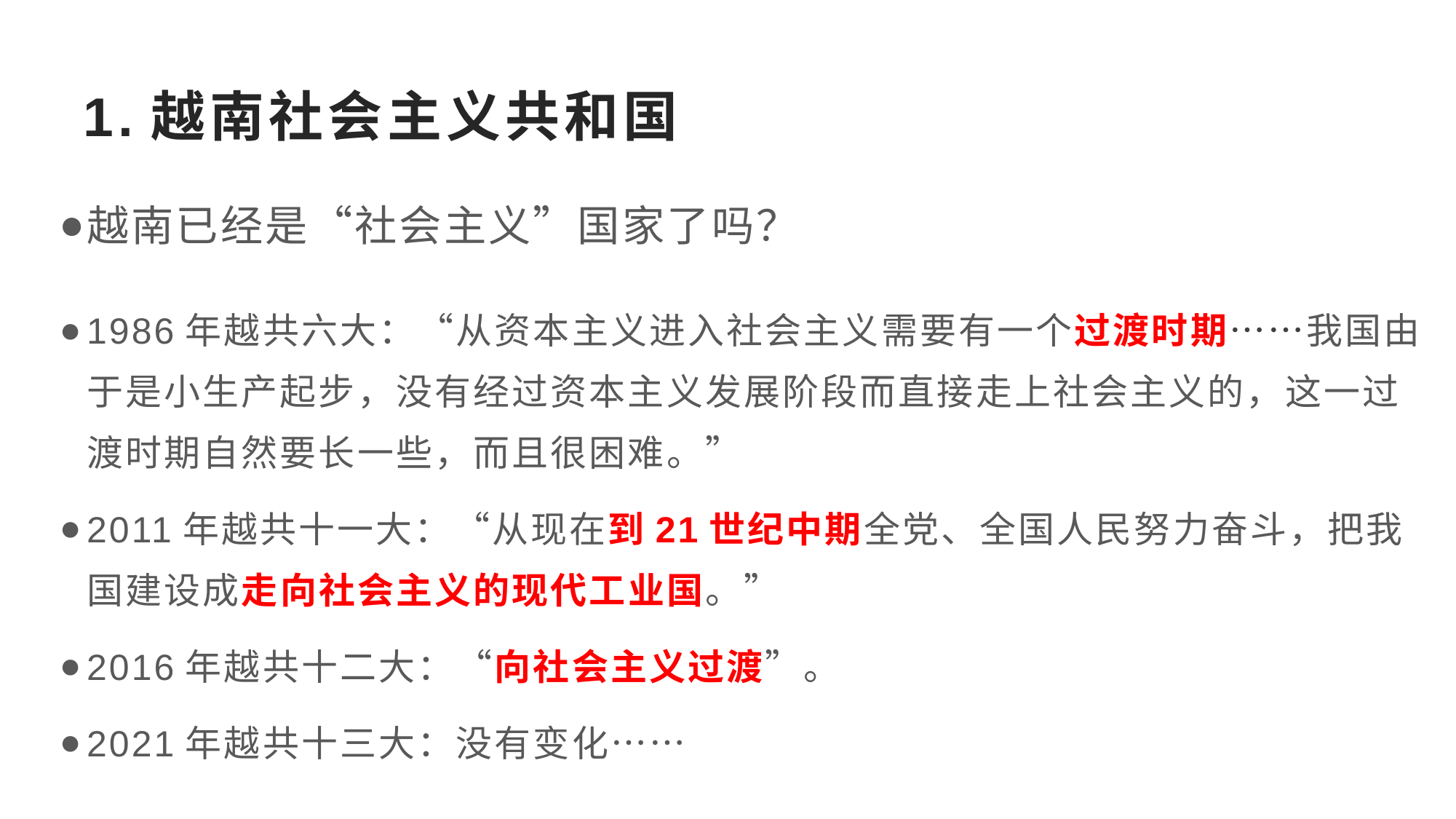

# 1.越南社会主义共和国
越南已经是“社会主义”国家了吗？

1986年越共六大：“从资本主义进入社会主义需要有一个过渡时期……我国由于是小生产起步，没有经过资本主义发展阶段而直接走上社会主义的，这一过渡时期自然要长一些，而且很困难。”
2011年越共十一大：“从现在到21世纪中期全党、全国人民努力奋斗，把我国建设成走向社会主义的现代工业国。”
2016年越共十二大：“向社会主义过渡”。
2021年越共十三大：没有变化……